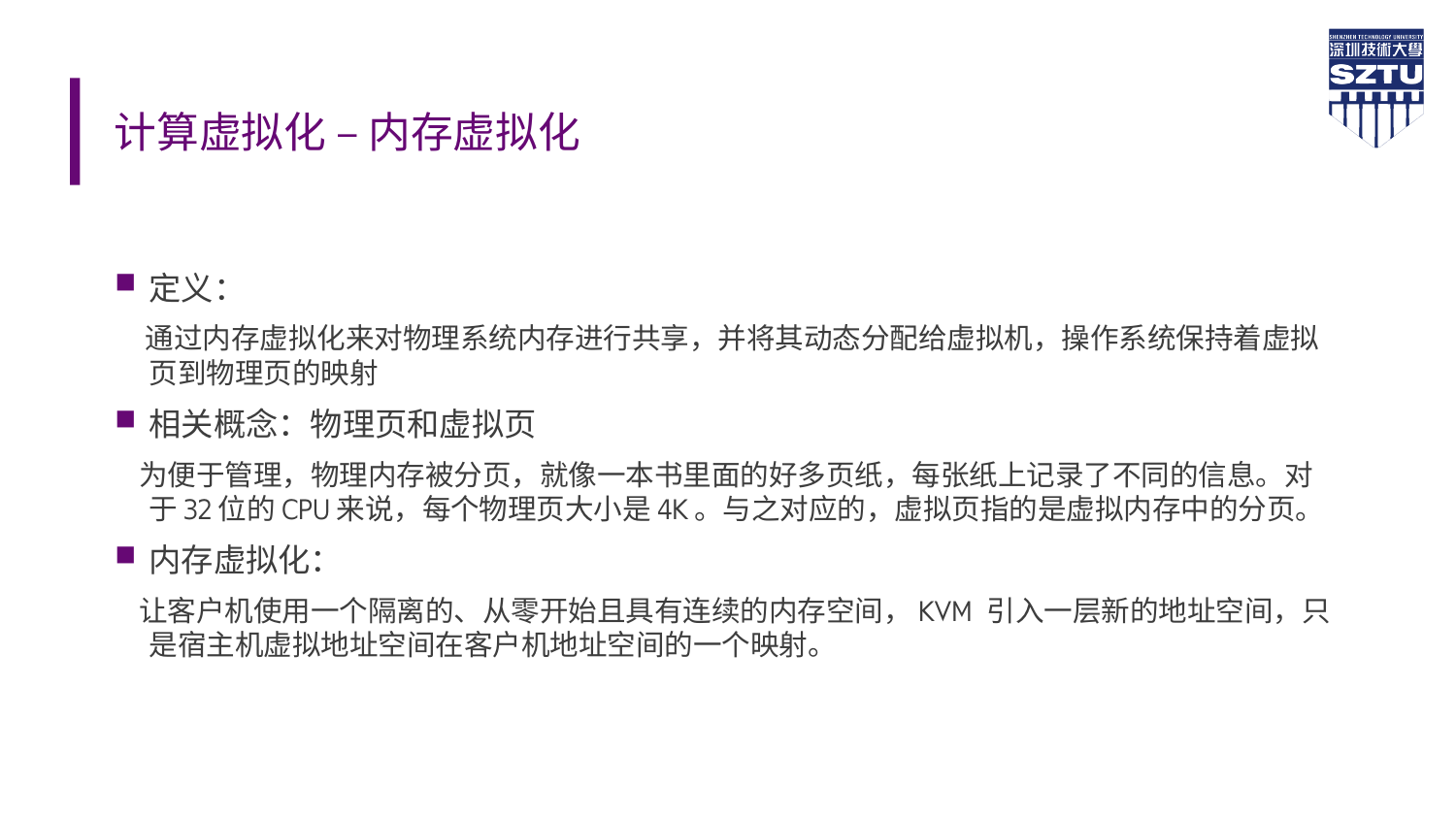

# 计算虚拟化 – 内存虚拟化
定义：
    通过内存虚拟化来对物理系统内存进行共享，并将其动态分配给虚拟机，操作系统保持着虚拟页到物理页的映射
相关概念：物理页和虚拟页
   为便于管理，物理内存被分页，就像一本书里面的好多页纸，每张纸上记录了不同的信息。对于32位的CPU来说，每个物理页大小是4K。与之对应的，虚拟页指的是虚拟内存中的分页。
内存虚拟化：
   让客户机使用一个隔离的、从零开始且具有连续的内存空间，KVM 引入一层新的地址空间，只是宿主机虚拟地址空间在客户机地址空间的一个映射。